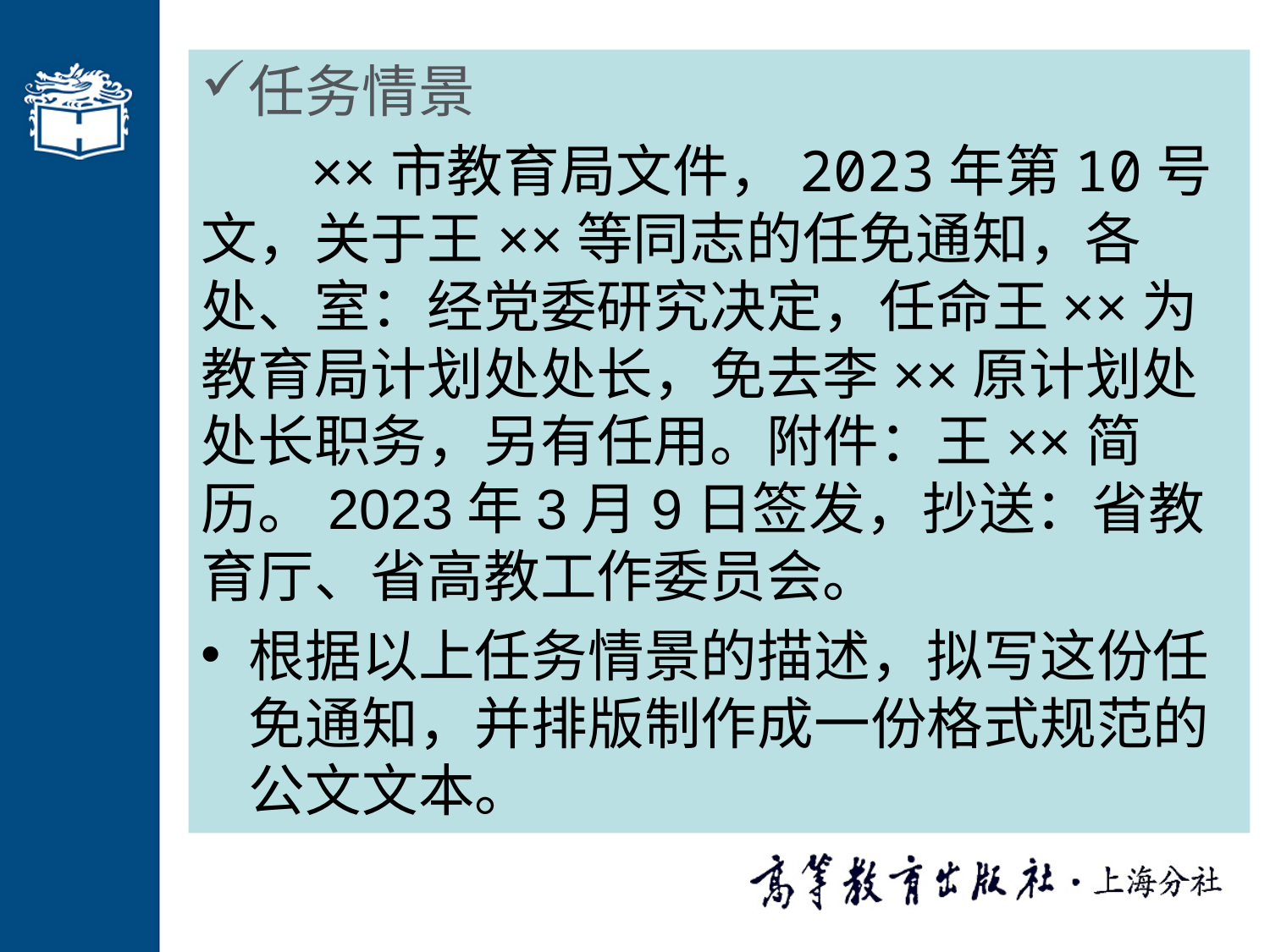

任务情景
       ××市教育局文件，2023年第10号文，关于王××等同志的任免通知，各处、室：经党委研究决定，任命王××为教育局计划处处长，免去李××原计划处处长职务，另有任用。附件：王××简历。2023年3月9日签发，抄送：省教育厅、省高教工作委员会。
根据以上任务情景的描述，拟写这份任免通知，并排版制作成一份格式规范的公文文本。